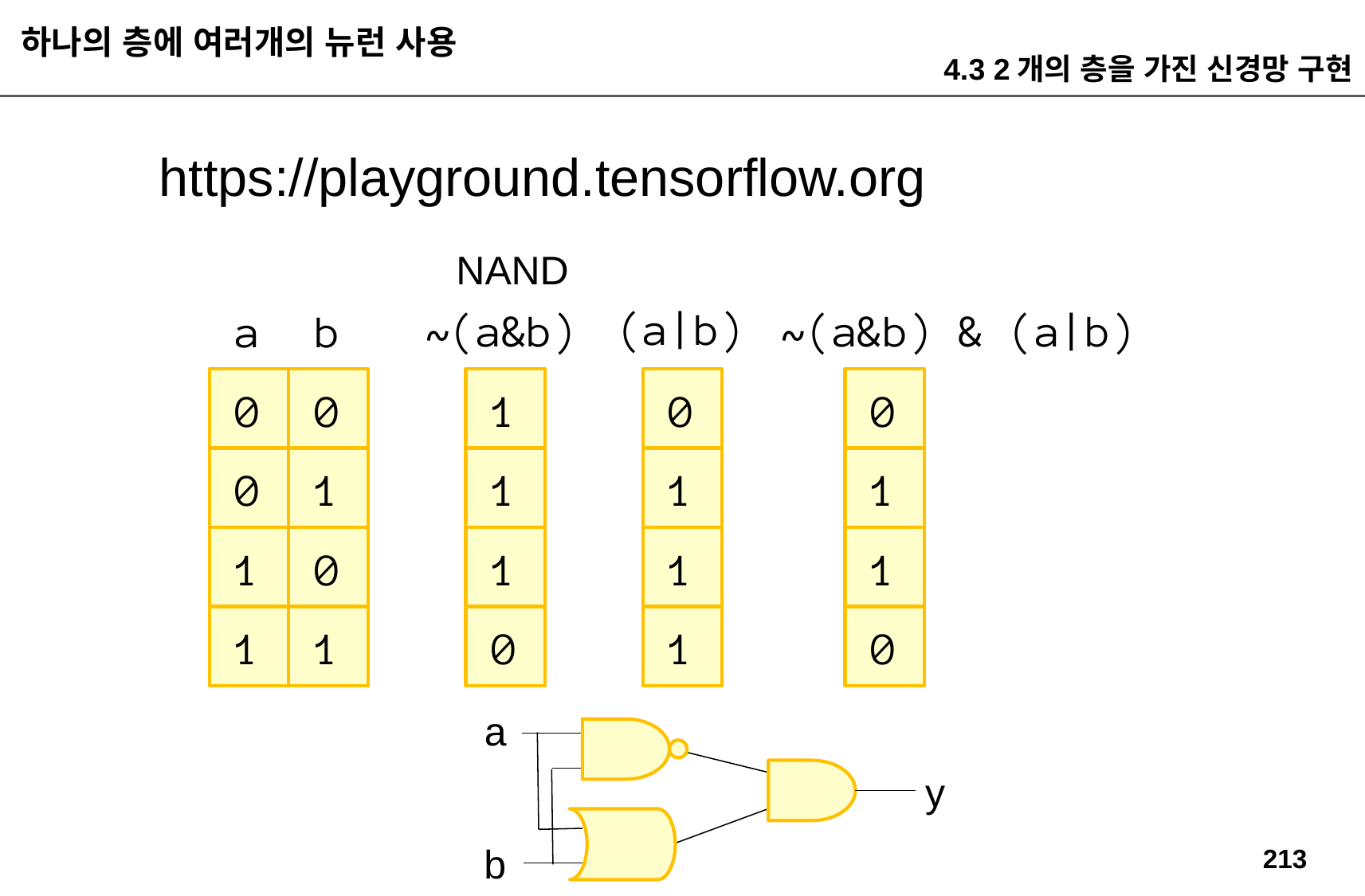

하나의 층에 여러개의 뉴런 사용
4.3 2개의 층을 가진 신경망 구현
https://playground.tensorflow.org
NAND
(a|b)
~(a&b)
~(a&b) & (a|b)
a
b
0
0
1
0
0
0
1
1
1
1
1
0
1
1
1
1
1
0
1
0
a

y

b